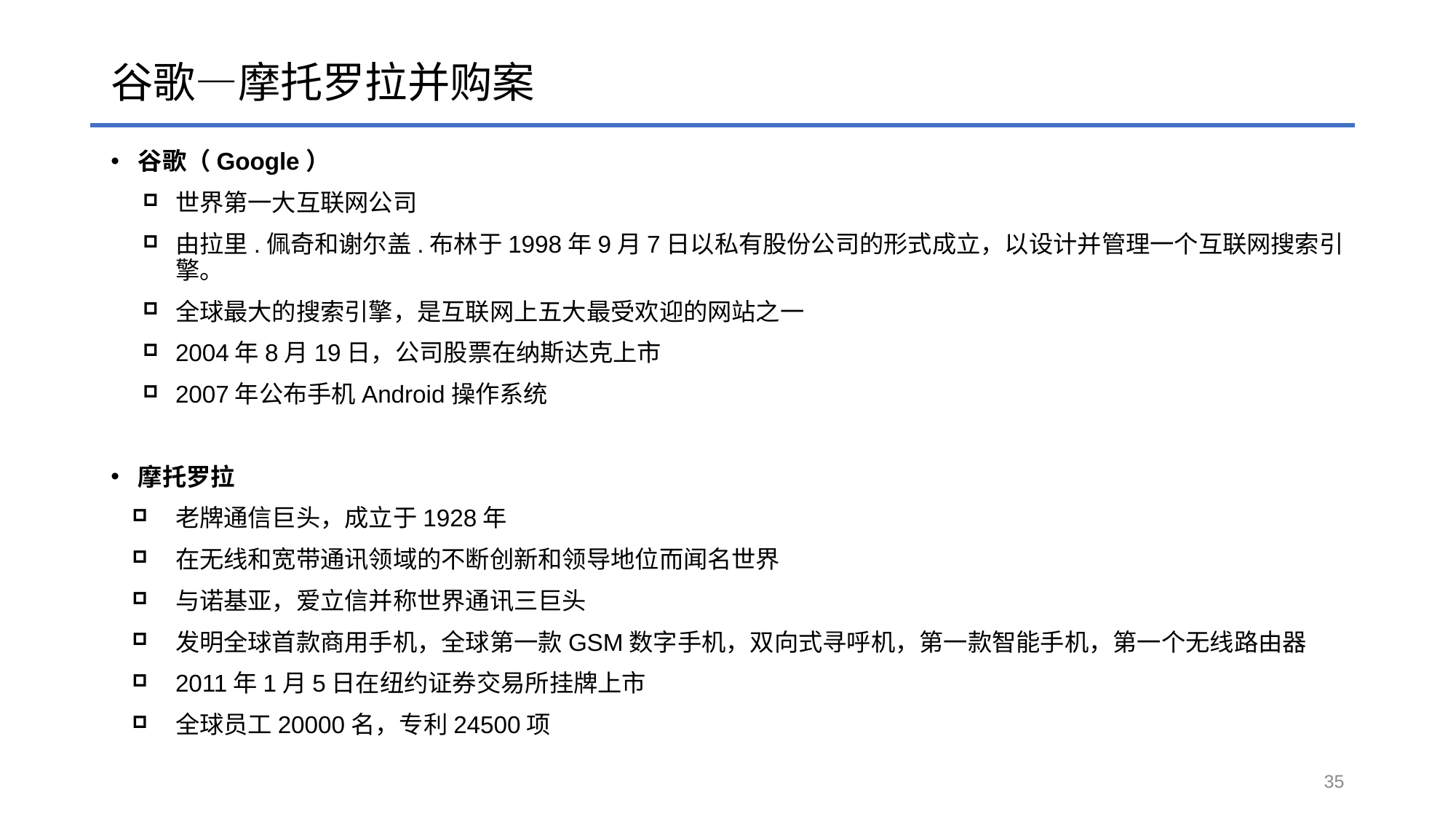

# 谷歌—摩托罗拉并购案
谷歌（Google）
世界第一大互联网公司
由拉里.佩奇和谢尔盖.布林于1998年9月7日以私有股份公司的形式成立，以设计并管理一个互联网搜索引擎。
全球最大的搜索引擎，是互联网上五大最受欢迎的网站之一
2004年8月19日，公司股票在纳斯达克上市
2007年公布手机Android操作系统

摩托罗拉
老牌通信巨头，成立于1928年
在无线和宽带通讯领域的不断创新和领导地位而闻名世界
与诺基亚，爱立信并称世界通讯三巨头
发明全球首款商用手机，全球第一款GSM数字手机，双向式寻呼机，第一款智能手机，第一个无线路由器
2011年1月5日在纽约证券交易所挂牌上市
全球员工20000名，专利24500项
35